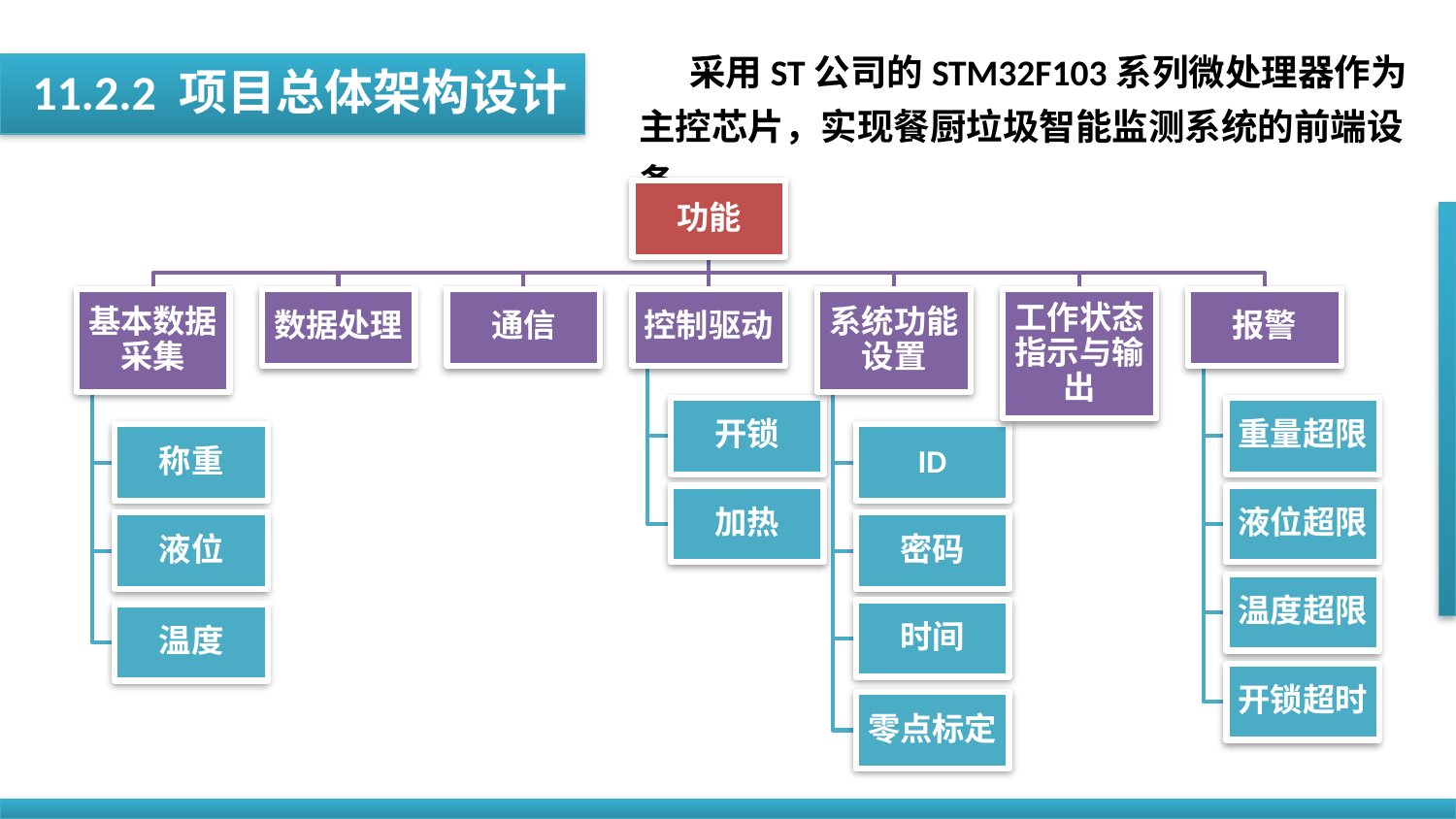

采用ST公司的STM32F103系列微处理器作为主控芯片，实现餐厨垃圾智能监测系统的前端设备。

11.2.2 项目总体架构设计
功能
基本数据采集
称重
液位
温度
数据处理
通信
控制驱动
开锁
加热
系统功能设置
ID
密码
时间
零点标定
工作状态指示与输出
报警
重量超限
液位超限
温度超限
开锁超时